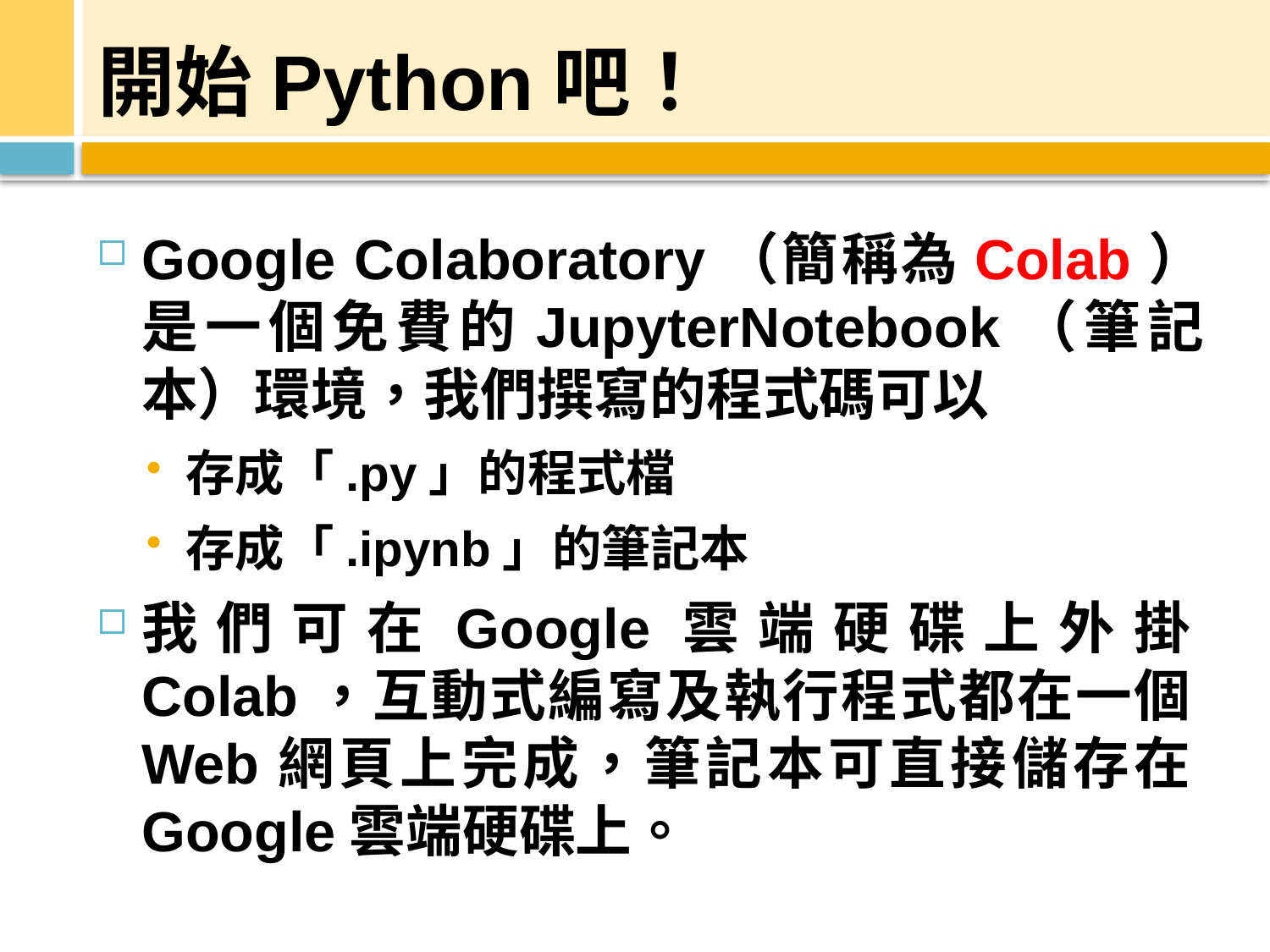

# 開始Python吧！
Google Colaboratory（簡稱為Colab）是一個免費的JupyterNotebook（筆記本）環境，我們撰寫的程式碼可以
存成「.py」的程式檔
存成「.ipynb」的筆記本
我們可在Google雲端硬碟上外掛Colab，互動式編寫及執行程式都在一個Web網頁上完成，筆記本可直接儲存在Google雲端硬碟上。